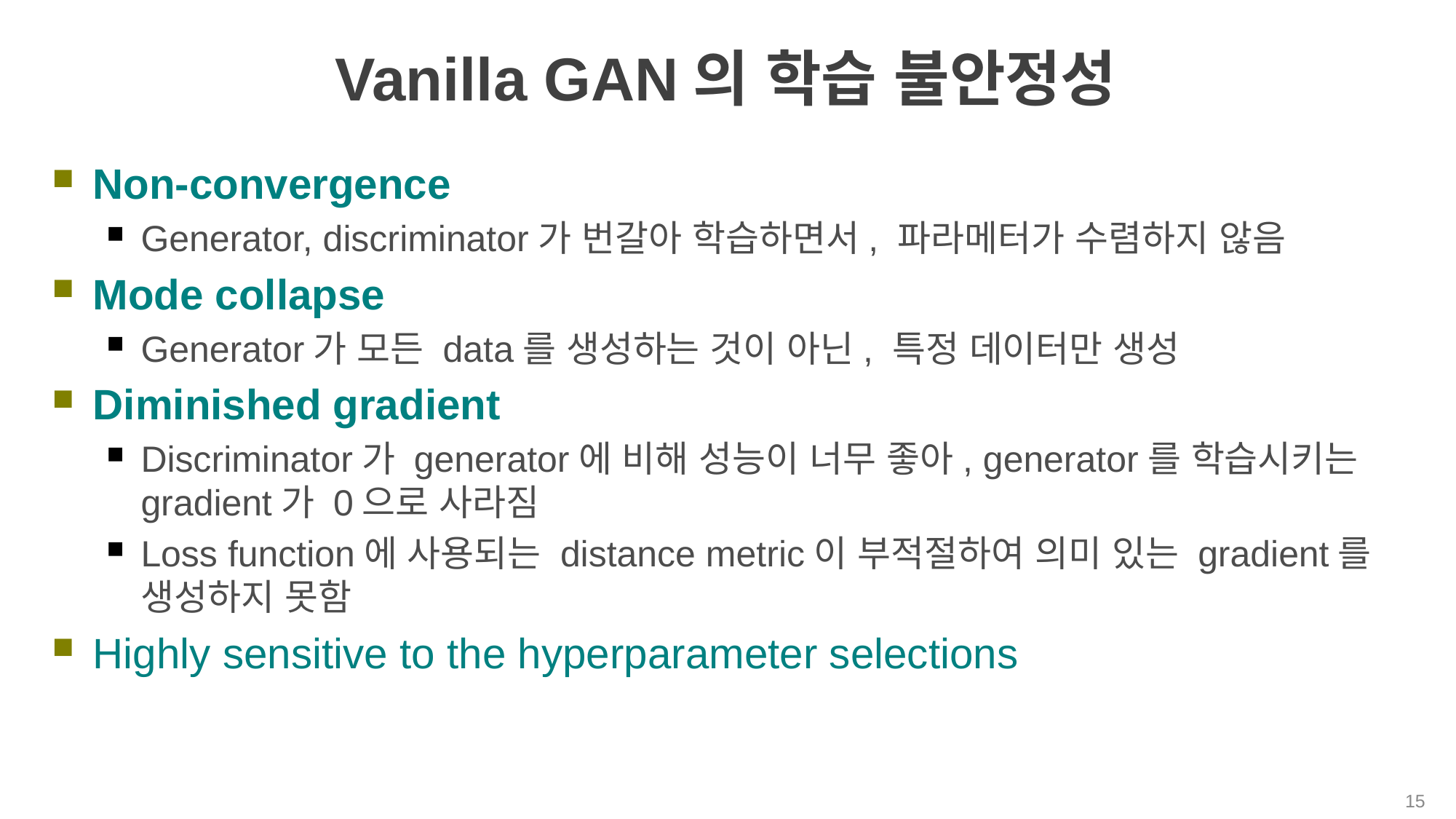

# Vanilla GAN의 학습 불안정성
Non-convergence
Generator, discriminator가 번갈아 학습하면서, 파라메터가 수렴하지 않음
Mode collapse
Generator가 모든 data를 생성하는 것이 아닌, 특정 데이터만 생성
Diminished gradient
Discriminator가 generator에 비해 성능이 너무 좋아, generator를 학습시키는 gradient가 0으로 사라짐
Loss function에 사용되는 distance metric이 부적절하여 의미 있는 gradient를 생성하지 못함
Highly sensitive to the hyperparameter selections

15